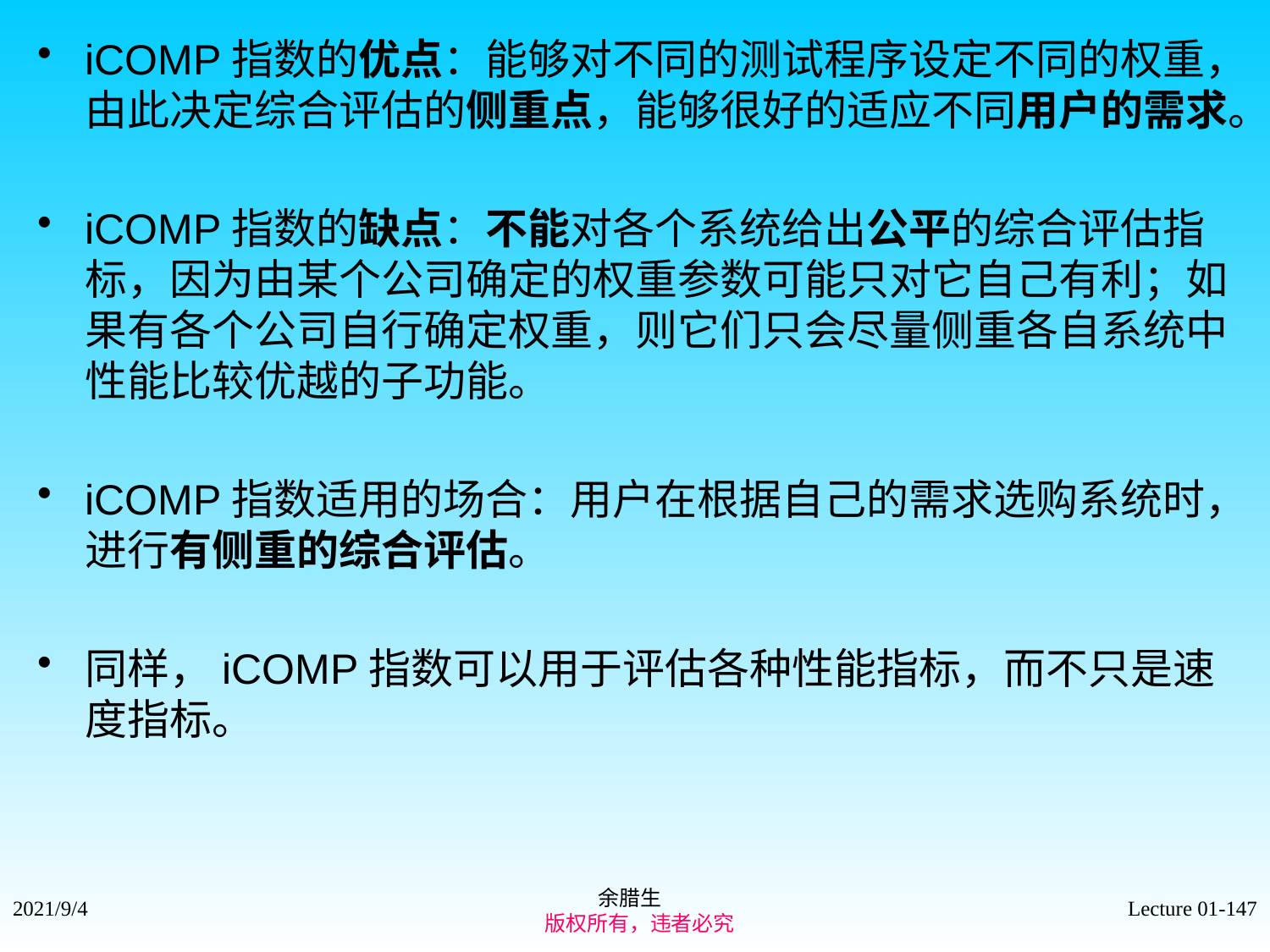

iCOMP指数的优点：能够对不同的测试程序设定不同的权重，由此决定综合评估的侧重点，能够很好的适应不同用户的需求。

iCOMP指数的缺点：不能对各个系统给出公平的综合评估指标，因为由某个公司确定的权重参数可能只对它自己有利；如果有各个公司自行确定权重，则它们只会尽量侧重各自系统中性能比较优越的子功能。

iCOMP指数适用的场合：用户在根据自己的需求选购系统时，进行有侧重的综合评估。

同样，iCOMP指数可以用于评估各种性能指标，而不只是速度指标。
余腊生
 版权所有，违者必究
2021/9/4
Lecture 01-147